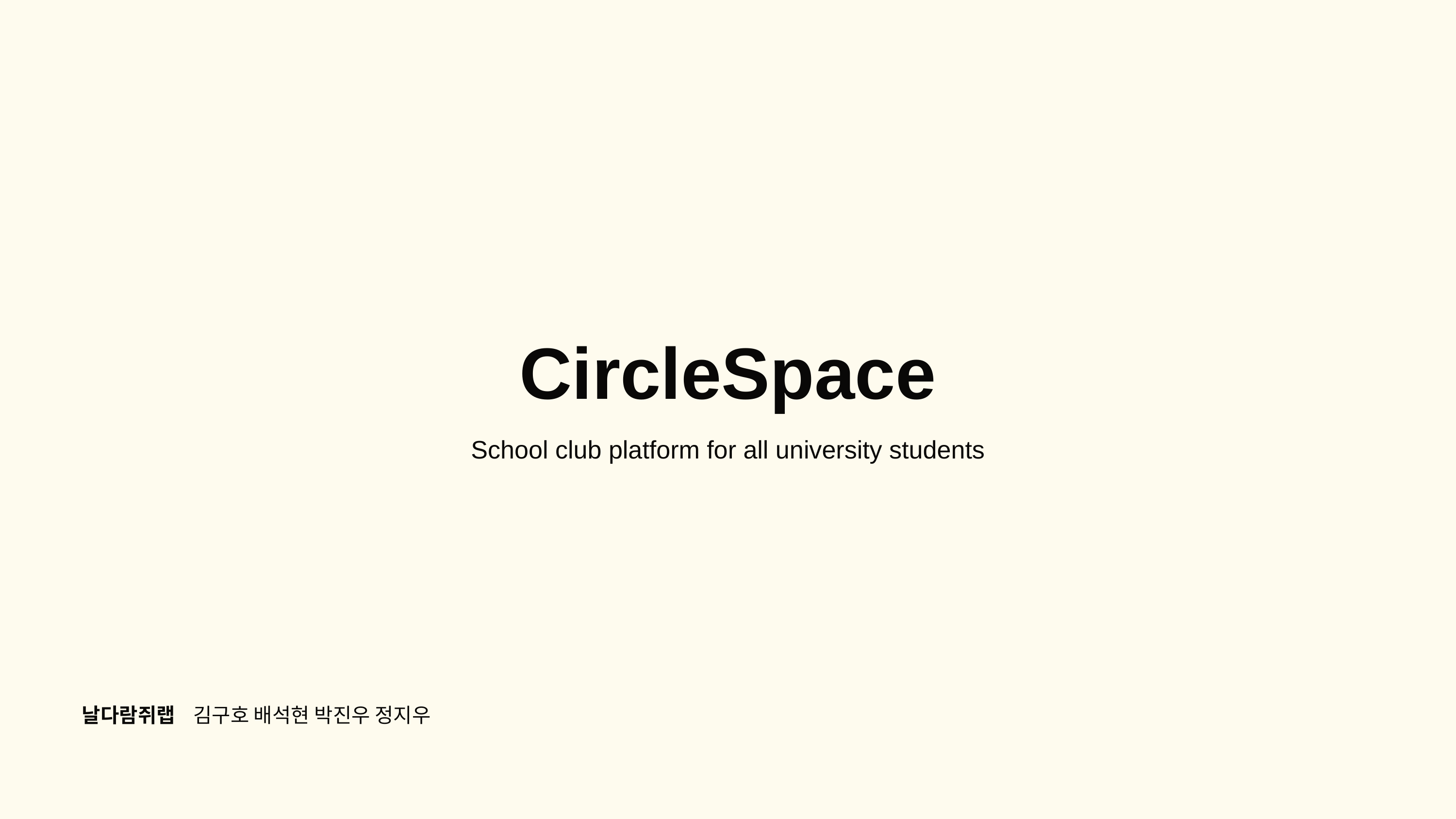

CircleSpace
School club platform for all university students
날다람쥐랩    김구호 배석현 박진우 정지우